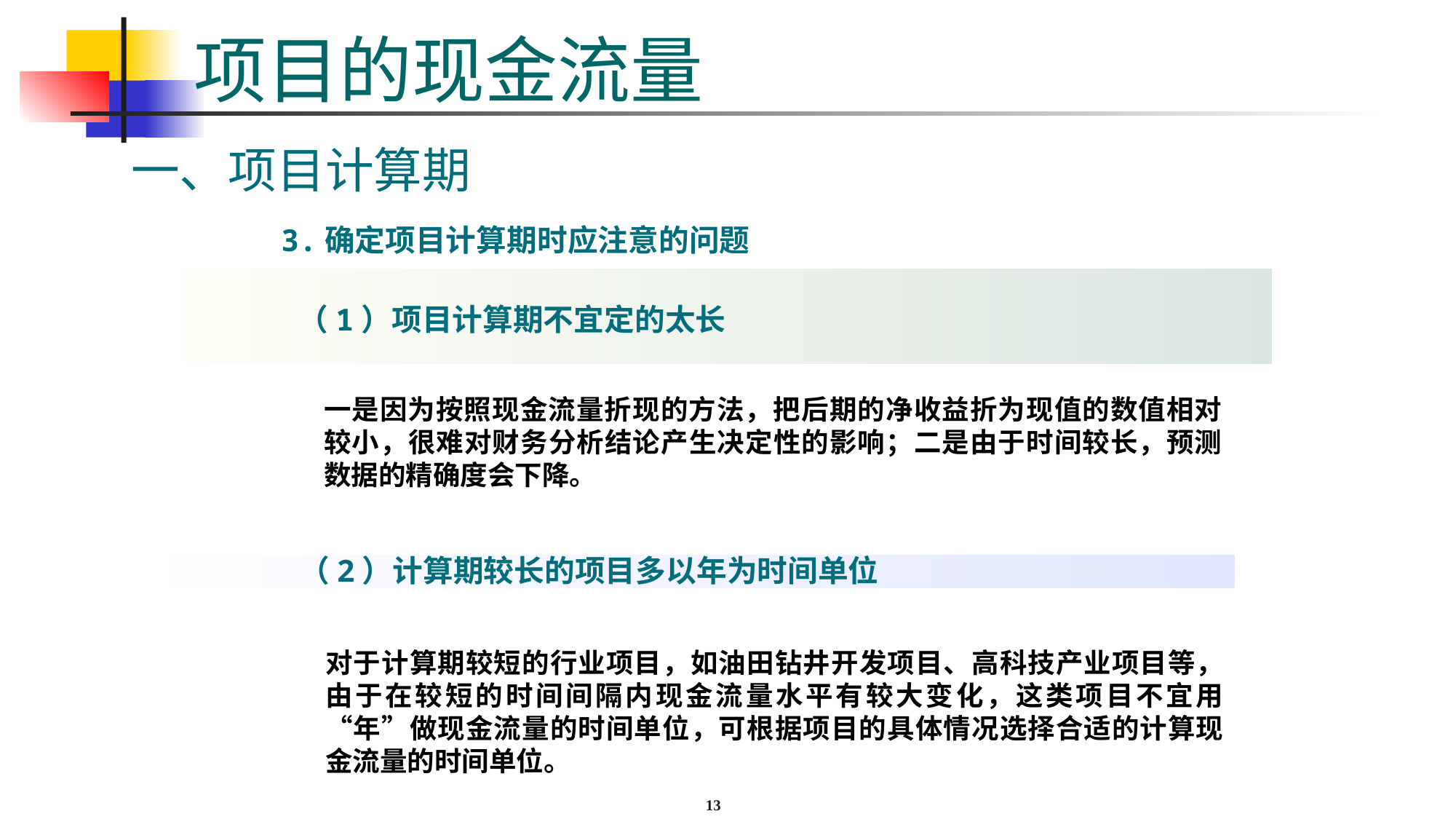

# 项目的现金流量
一、项目计算期
3.确定项目计算期时应注意的问题

（1）项目计算期不宜定的太长
一是因为按照现金流量折现的方法，把后期的净收益折为现值的数值相对较小，很难对财务分析结论产生决定性的影响；二是由于时间较长，预测数据的精确度会下降。
（2）计算期较长的项目多以年为时间单位

对于计算期较短的行业项目，如油田钻井开发项目、高科技产业项目等，由于在较短的时间间隔内现金流量水平有较大变化，这类项目不宜用“年”做现金流量的时间单位，可根据项目的具体情况选择合适的计算现金流量的时间单位。
13